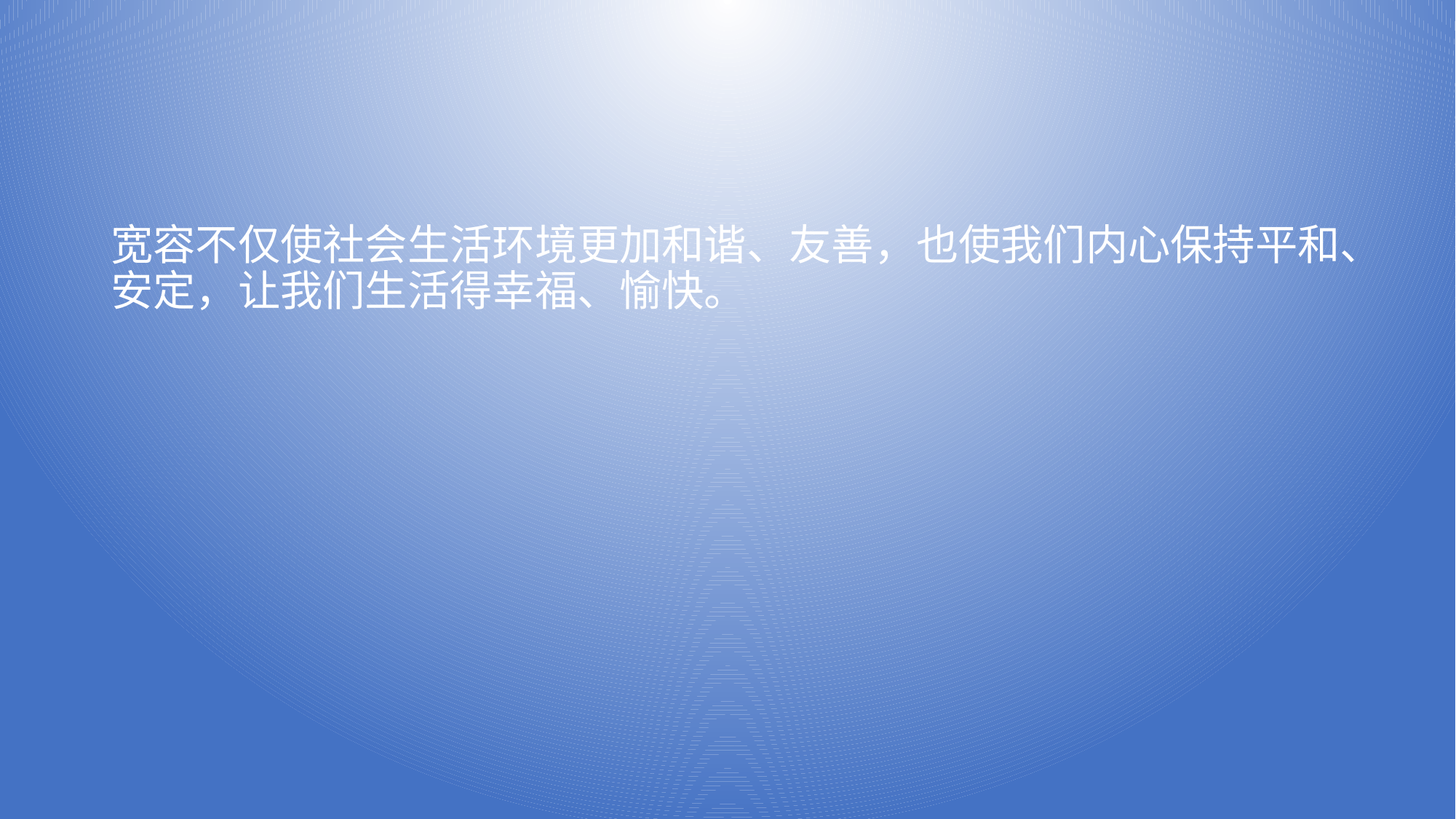

#
宽容不仅使社会生活环境更加和谐、友善，也使我们内心保持平和、安定，让我们生活得幸福、愉快。